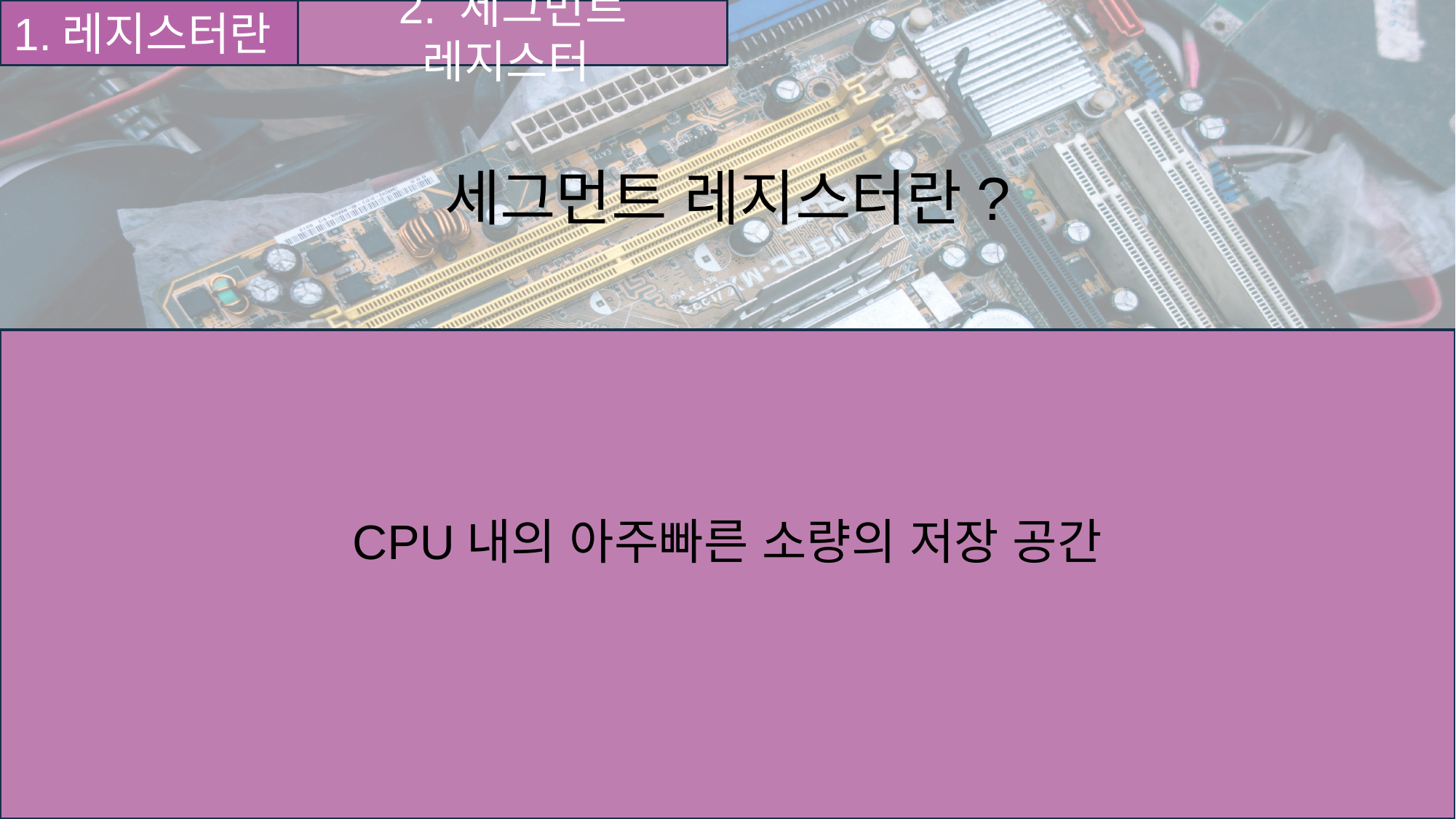

1.레지스터란
1.레지스터란
2. 세그먼트 레지스터
세그먼트 레지스터란?

CPU내의 아주빠른 소량의 저장 공간